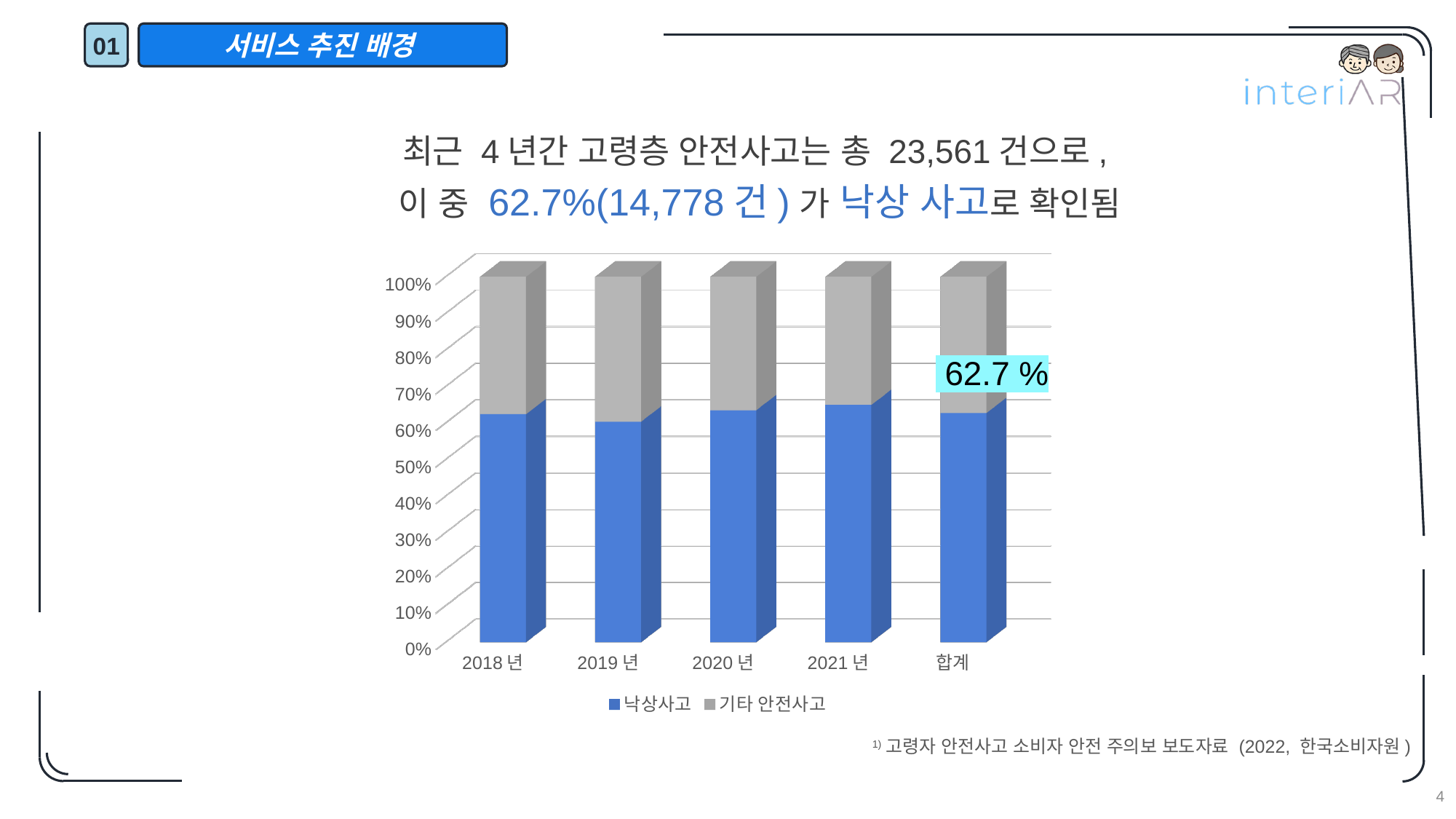

01
서비스 추진 배경
최근 4년간 고령층 안전사고는 총 23,561건으로,
이 중 62.7%(14,778건)가 낙상 사고로 확인됨

[unsupported chart]

 62.7 %
1)고령자 안전사고 소비자 안전 주의보 보도자료 (2022, 한국소비자원)
4